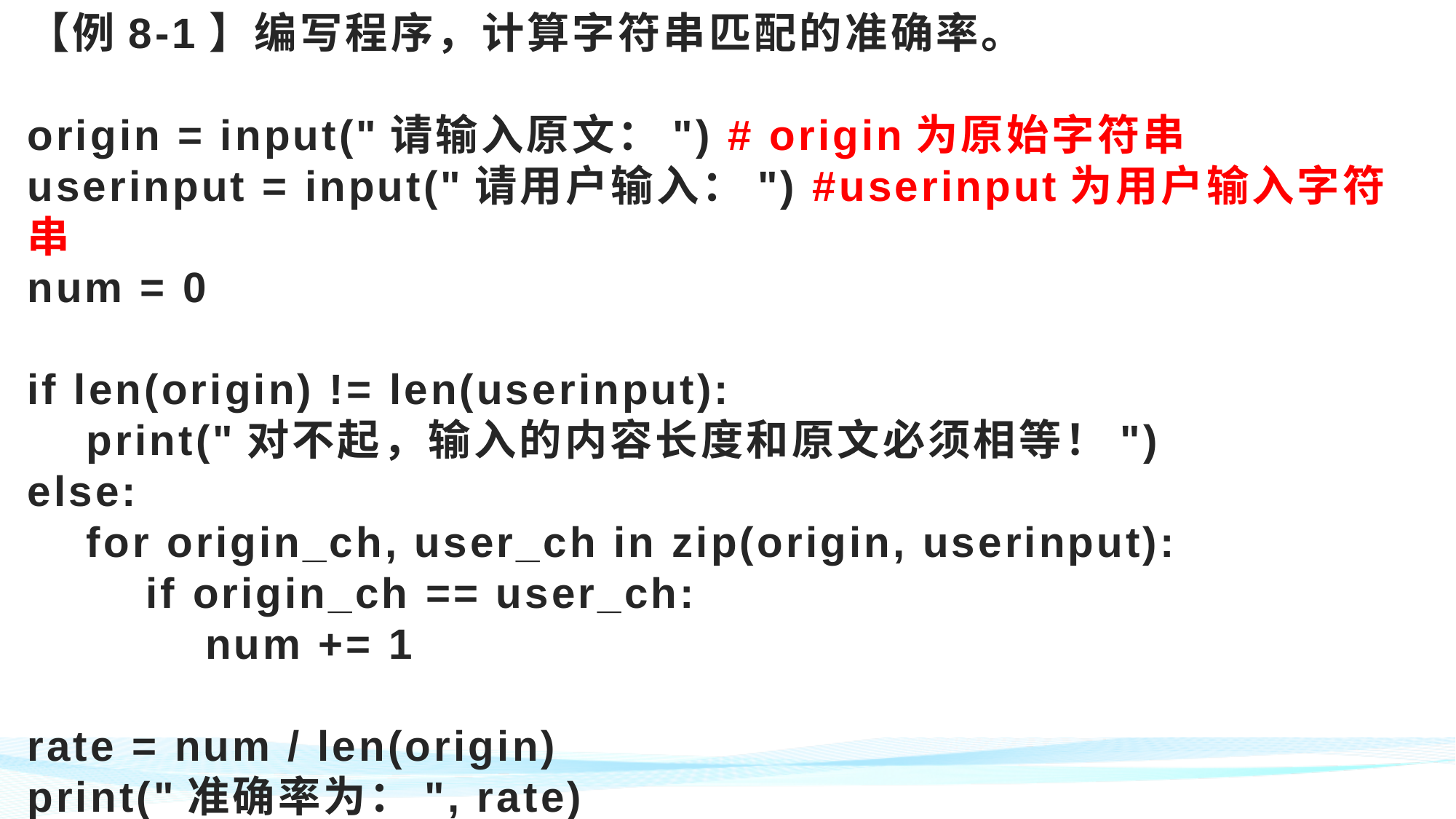

# 【例8-1】编写程序，计算字符串匹配的准确率。 origin = input("请输入原文：") # origin为原始字符串 userinput = input("请用户输入：") #userinput为用户输入字符串 num = 0 if len(origin) != len(userinput): print("对不起，输入的内容长度和原文必须相等！") else: for origin_ch, user_ch in zip(origin, userinput): if origin_ch == user_ch: num += 1 rate = num / len(origin) print("准确率为：", rate)